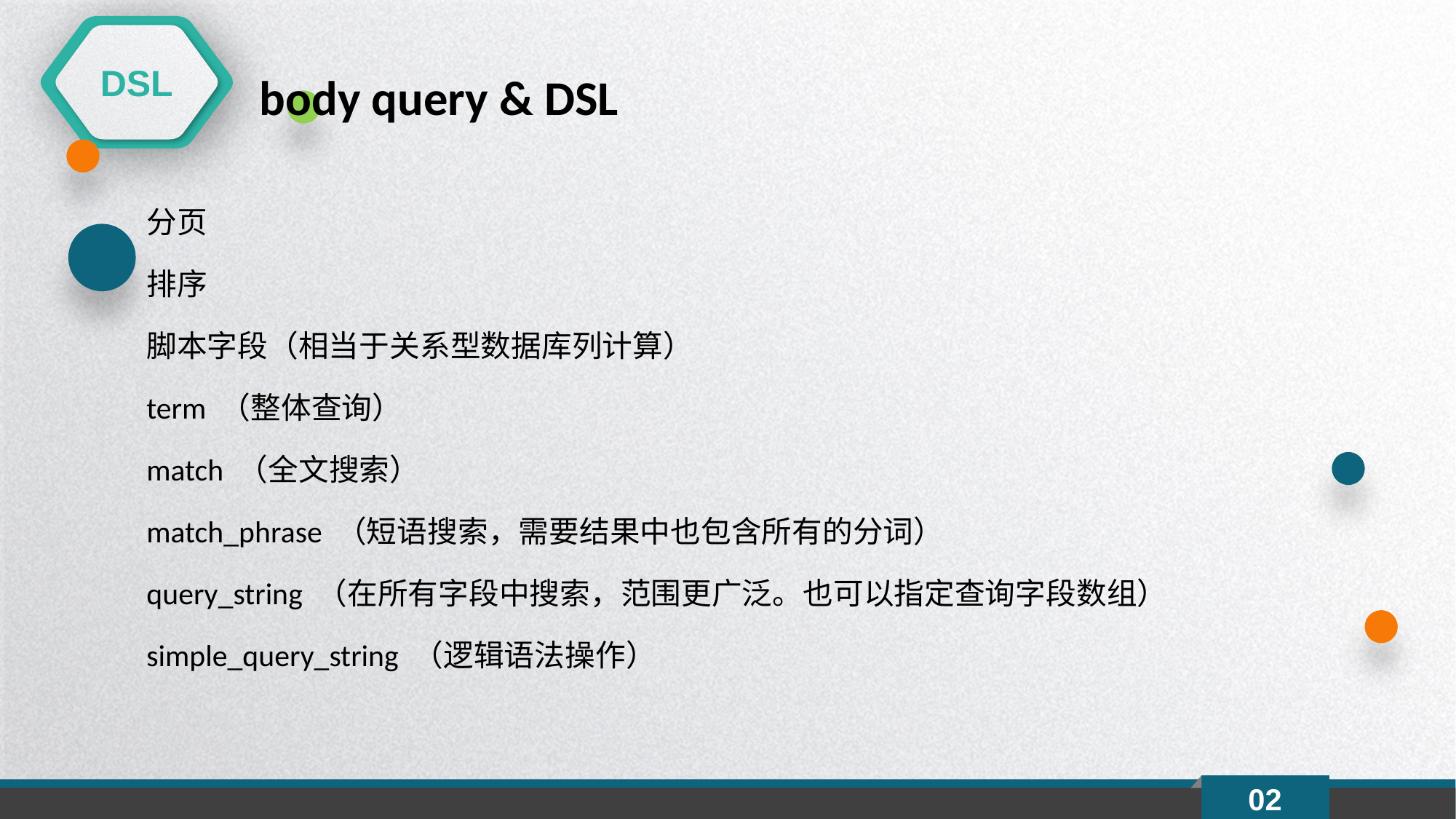

DSL
body query & DSL

分页
排序
脚本字段（相当于关系型数据库列计算）
term （整体查询）
match （全文搜索）
match_phrase （短语搜索，需要结果中也包含所有的分词）
query_string （在所有字段中搜索，范围更广泛。也可以指定查询字段数组）
simple_query_string （逻辑语法操作）

02

延时符